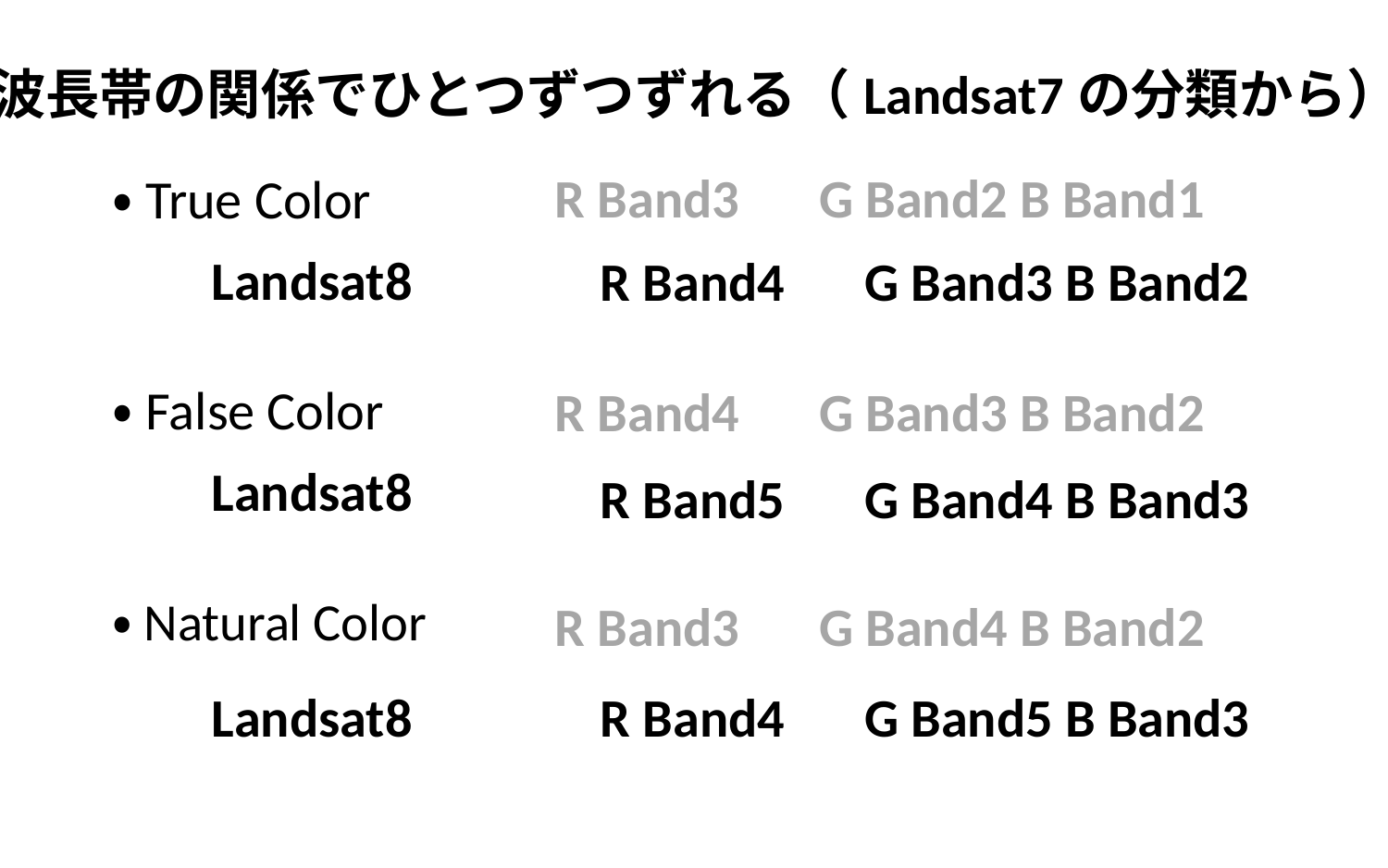

波長帯の関係でひとつずつずれる（Landsat7の分類から）
R Band3　G Band2 B Band1
# ・True Color
Landsat8
R Band4　G Band3 B Band2
R Band4　G Band3 B Band2
・False Color
Landsat8
R Band5　G Band4 B Band3
・Natural Color
R Band3　G Band4 B Band2
Landsat8
R Band4　G Band5 B Band3